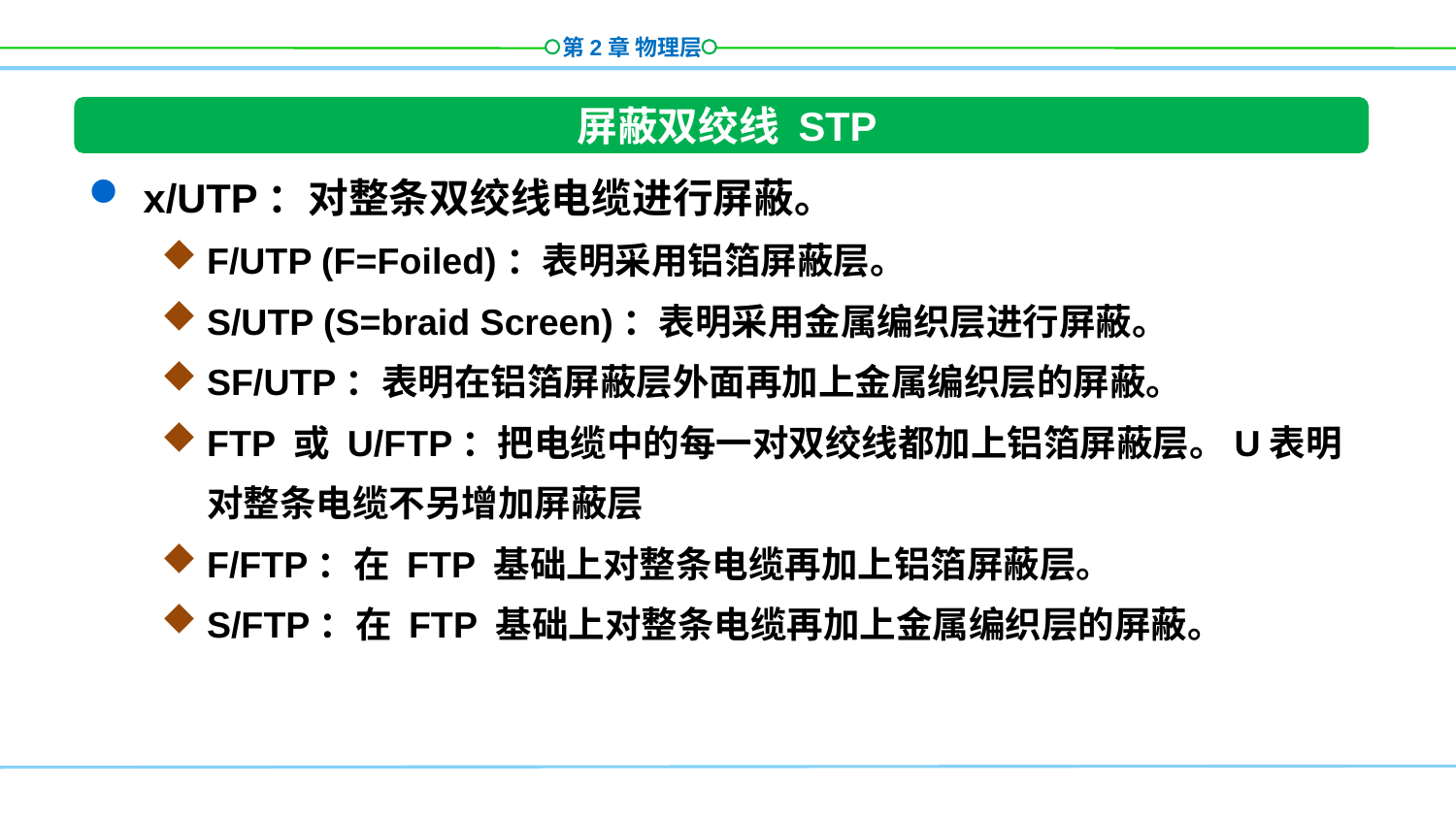

屏蔽双绞线 STP
x/UTP：对整条双绞线电缆进行屏蔽。
F/UTP (F=Foiled)：表明采用铝箔屏蔽层。
S/UTP (S=braid Screen)：表明采用金属编织层进行屏蔽。
SF/UTP：表明在铝箔屏蔽层外面再加上金属编织层的屏蔽。
FTP 或 U/FTP：把电缆中的每一对双绞线都加上铝箔屏蔽层。U表明对整条电缆不另增加屏蔽层
F/FTP：在 FTP 基础上对整条电缆再加上铝箔屏蔽层。
S/FTP：在 FTP 基础上对整条电缆再加上金属编织层的屏蔽。